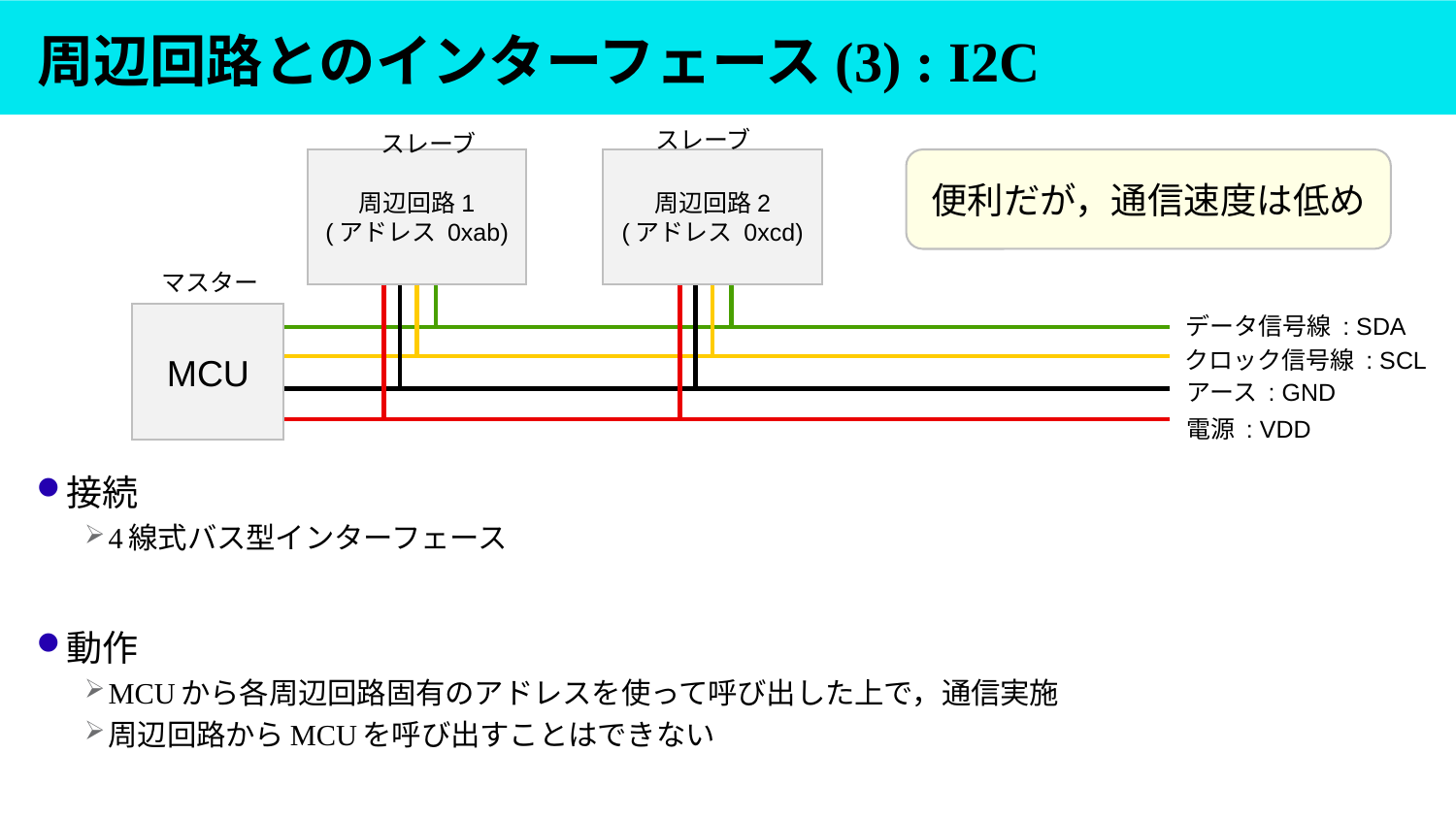

# 周辺回路とのインターフェース(3) : I2C
スレーブ
スレーブ
周辺回路1
(アドレス 0xab)
周辺回路2
(アドレス 0xcd)
便利だが，通信速度は低め
マスター
データ信号線 : SDA
MCU
クロック信号線 : SCL
アース : GND
電源 : VDD
接続
4線式バス型インターフェース

動作
MCUから各周辺回路固有のアドレスを使って呼び出した上で，通信実施
周辺回路からMCUを呼び出すことはできない